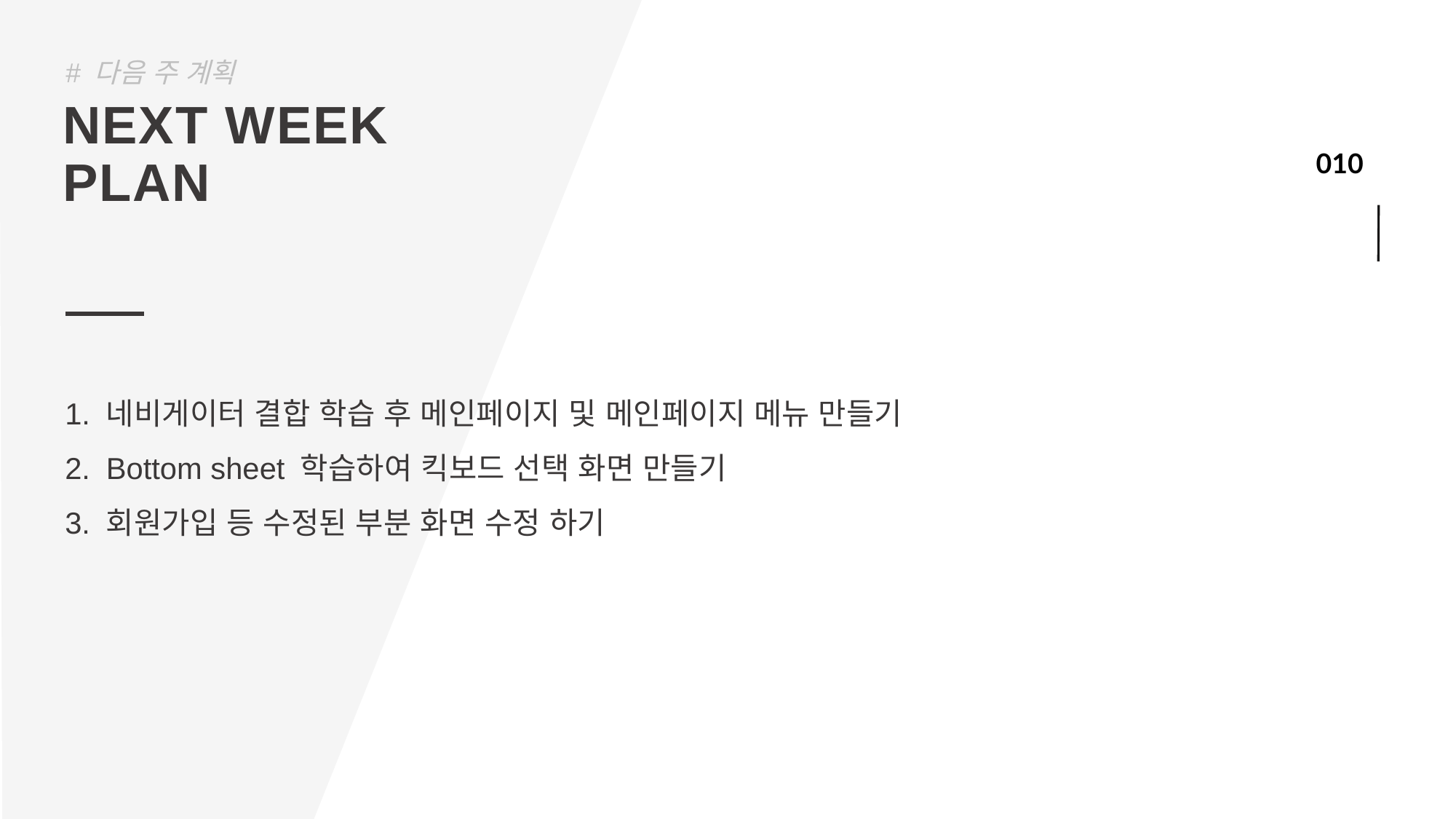

# 다음 주 계획
NEXT WEEK
PLAN
네비게이터 결합 학습 후 메인페이지 및 메인페이지 메뉴 만들기
Bottom sheet 학습하여 킥보드 선택 화면 만들기
회원가입 등 수정된 부분 화면 수정 하기